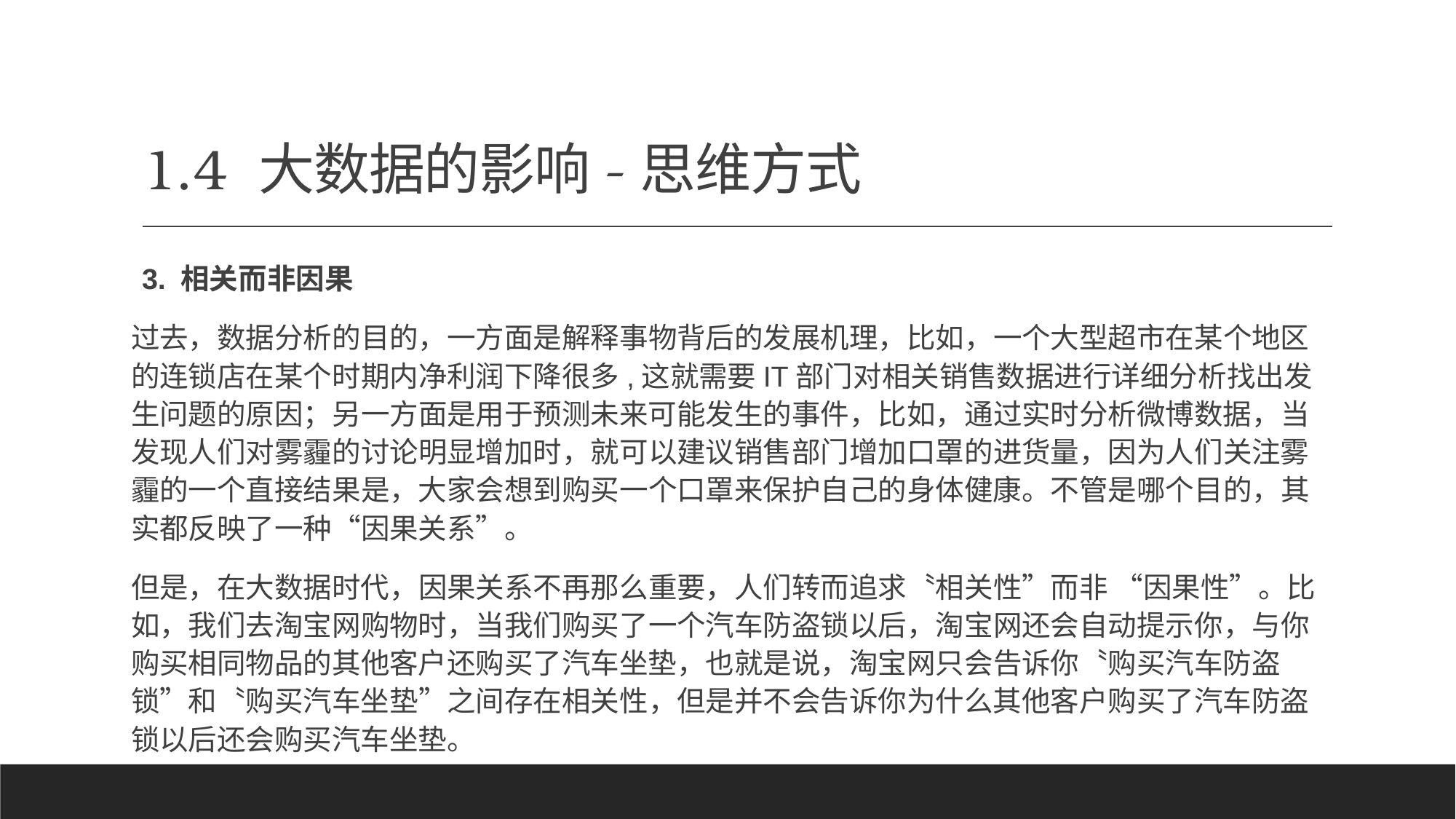

# 1.4 大数据的影响-思维方式
3. 相关而非因果
过去，数据分析的目的，一方面是解释事物背后的发展机理，比如，一个大型超市在某个地区的连锁店在某个时期内净利润下降很多,这就需要IT部门对相关销售数据进行详细分析找出发生问题的原因；另一方面是用于预测未来可能发生的事件，比如，通过实时分析微博数据，当发现人们对雾霾的讨论明显增加时，就可以建议销售部门增加口罩的进货量，因为人们关注雾霾的一个直接结果是，大家会想到购买一个口罩来保护自己的身体健康。不管是哪个目的，其实都反映了一种“因果关系”。
但是，在大数据时代，因果关系不再那么重要，人们转而追求〝相关性”而非 “因果性”。比如，我们去淘宝网购物时，当我们购买了一个汽车防盗锁以后，淘宝网还会自动提示你，与你购买相同物品的其他客户还购买了汽车坐垫，也就是说，淘宝网只会告诉你〝购买汽车防盗锁”和〝购买汽车坐垫”之间存在相关性，但是并不会告诉你为什么其他客户购买了汽车防盗锁以后还会购买汽车坐垫。